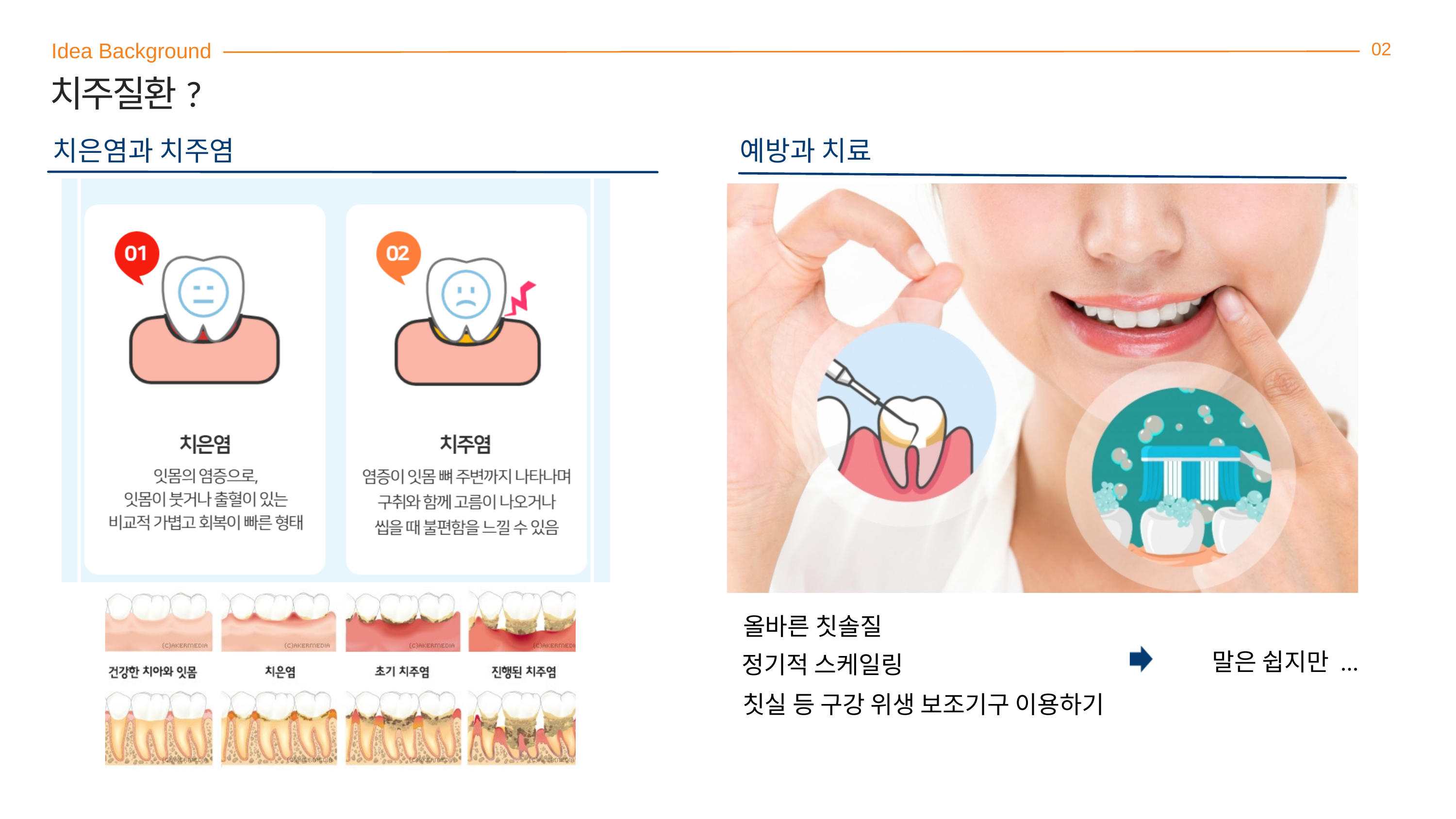

Idea Background
02

치주질환?
치은염과 치주염

예방과 치료

올바른 칫솔질
말은 쉽지만 ...
정기적 스케일링

칫실 등 구강 위생 보조기구 이용하기